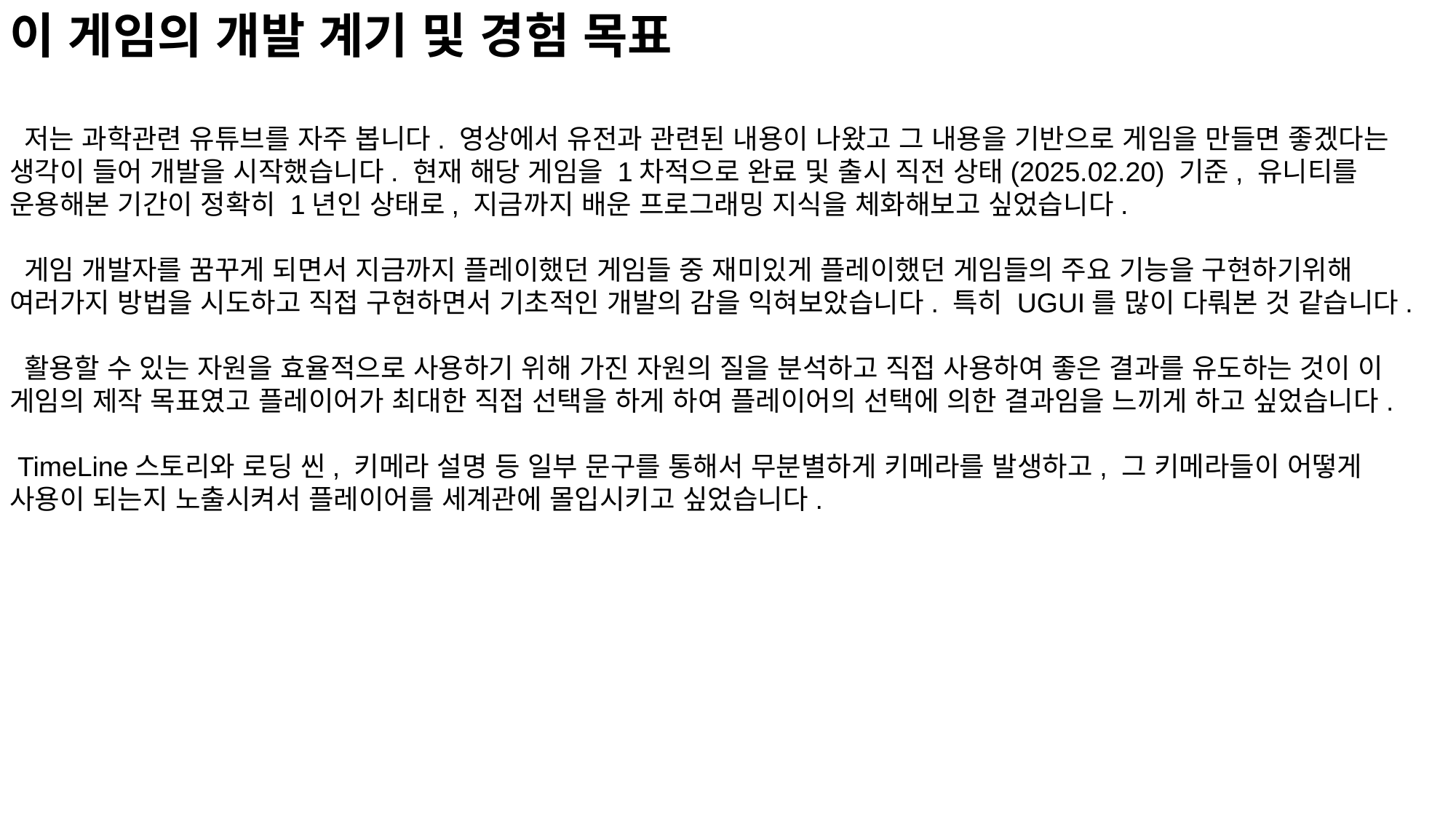

이 게임의 개발 계기 및 경험 목표

 저는 과학관련 유튜브를 자주 봅니다. 영상에서 유전과 관련된 내용이 나왔고 그 내용을 기반으로 게임을 만들면 좋겠다는 생각이 들어 개발을 시작했습니다. 현재 해당 게임을 1차적으로 완료 및 출시 직전 상태(2025.02.20) 기준, 유니티를 운용해본 기간이 정확히 1년인 상태로, 지금까지 배운 프로그래밍 지식을 체화해보고 싶었습니다.

 게임 개발자를 꿈꾸게 되면서 지금까지 플레이했던 게임들 중 재미있게 플레이했던 게임들의 주요 기능을 구현하기위해 여러가지 방법을 시도하고 직접 구현하면서 기초적인 개발의 감을 익혀보았습니다. 특히 UGUI를 많이 다뤄본 것 같습니다.

 활용할 수 있는 자원을 효율적으로 사용하기 위해 가진 자원의 질을 분석하고 직접 사용하여 좋은 결과를 유도하는 것이 이 게임의 제작 목표였고 플레이어가 최대한 직접 선택을 하게 하여 플레이어의 선택에 의한 결과임을 느끼게 하고 싶었습니다.

 TimeLine스토리와 로딩 씬, 키메라 설명 등 일부 문구를 통해서 무분별하게 키메라를 발생하고, 그 키메라들이 어떻게 사용이 되는지 노출시켜서 플레이어를 세계관에 몰입시키고 싶었습니다.